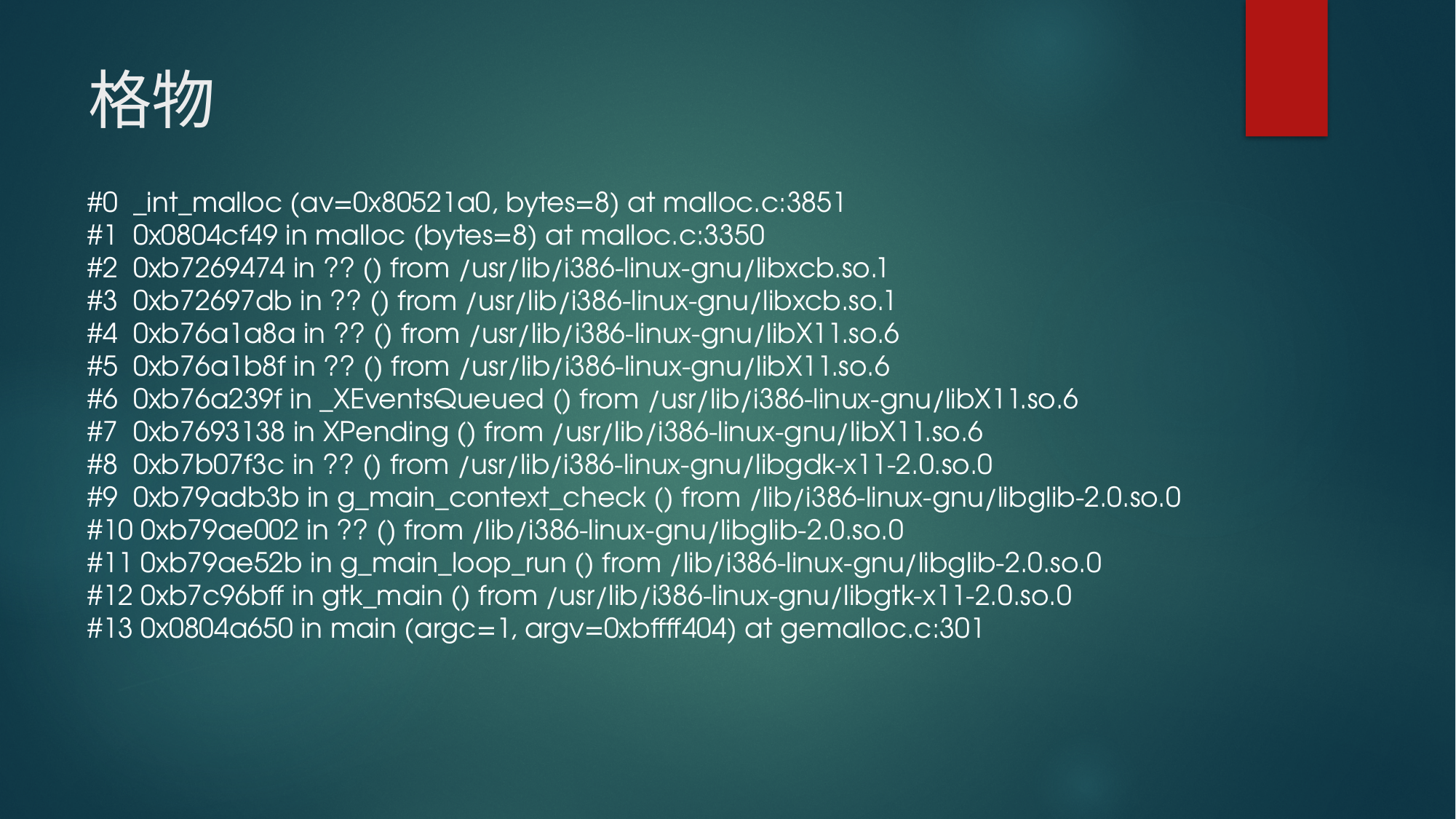

# 格物
#0  _int_malloc (av=0x80521a0, bytes=8) at malloc.c:3851
#1  0x0804cf49 in malloc (bytes=8) at malloc.c:3350
#2  0xb7269474 in ?? () from /usr/lib/i386-linux-gnu/libxcb.so.1
#3  0xb72697db in ?? () from /usr/lib/i386-linux-gnu/libxcb.so.1
#4  0xb76a1a8a in ?? () from /usr/lib/i386-linux-gnu/libX11.so.6
#5  0xb76a1b8f in ?? () from /usr/lib/i386-linux-gnu/libX11.so.6
#6  0xb76a239f in _XEventsQueued () from /usr/lib/i386-linux-gnu/libX11.so.6
#7  0xb7693138 in XPending () from /usr/lib/i386-linux-gnu/libX11.so.6
#8  0xb7b07f3c in ?? () from /usr/lib/i386-linux-gnu/libgdk-x11-2.0.so.0
#9  0xb79adb3b in g_main_context_check () from /lib/i386-linux-gnu/libglib-2.0.so.0
#10 0xb79ae002 in ?? () from /lib/i386-linux-gnu/libglib-2.0.so.0
#11 0xb79ae52b in g_main_loop_run () from /lib/i386-linux-gnu/libglib-2.0.so.0
#12 0xb7c96bff in gtk_main () from /usr/lib/i386-linux-gnu/libgtk-x11-2.0.so.0
#13 0x0804a650 in main (argc=1, argv=0xbffff404) at gemalloc.c:301